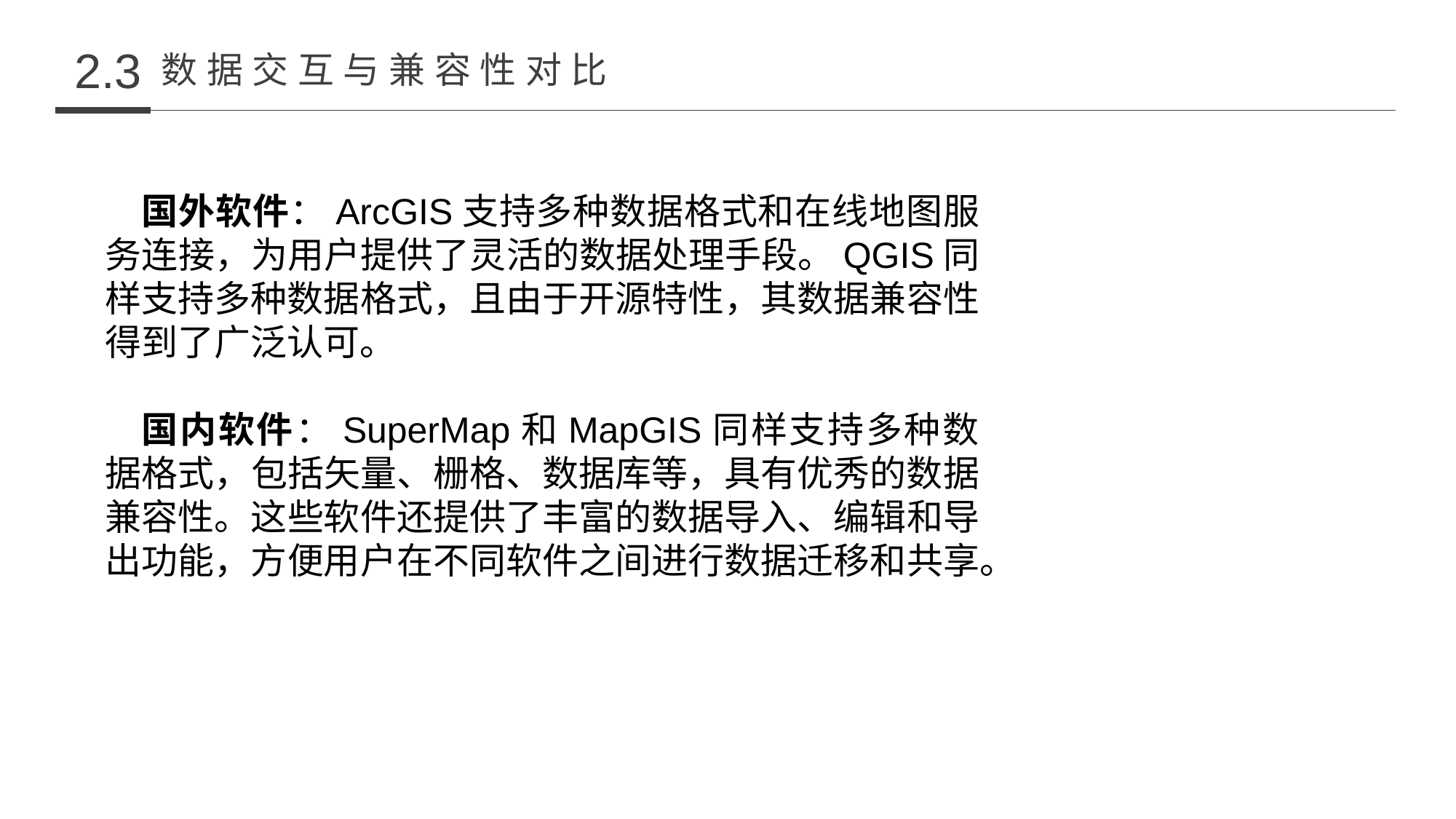

2.3
数据交互与兼容性对比
国外软件：ArcGIS支持多种数据格式和在线地图服务连接，为用户提供了灵活的数据处理手段。QGIS同样支持多种数据格式，且由于开源特性，其数据兼容性得到了广泛认可。

国内软件：SuperMap和MapGIS同样支持多种数据格式，包括矢量、栅格、数据库等，具有优秀的数据兼容性。这些软件还提供了丰富的数据导入、编辑和导出功能，方便用户在不同软件之间进行数据迁移和共享。